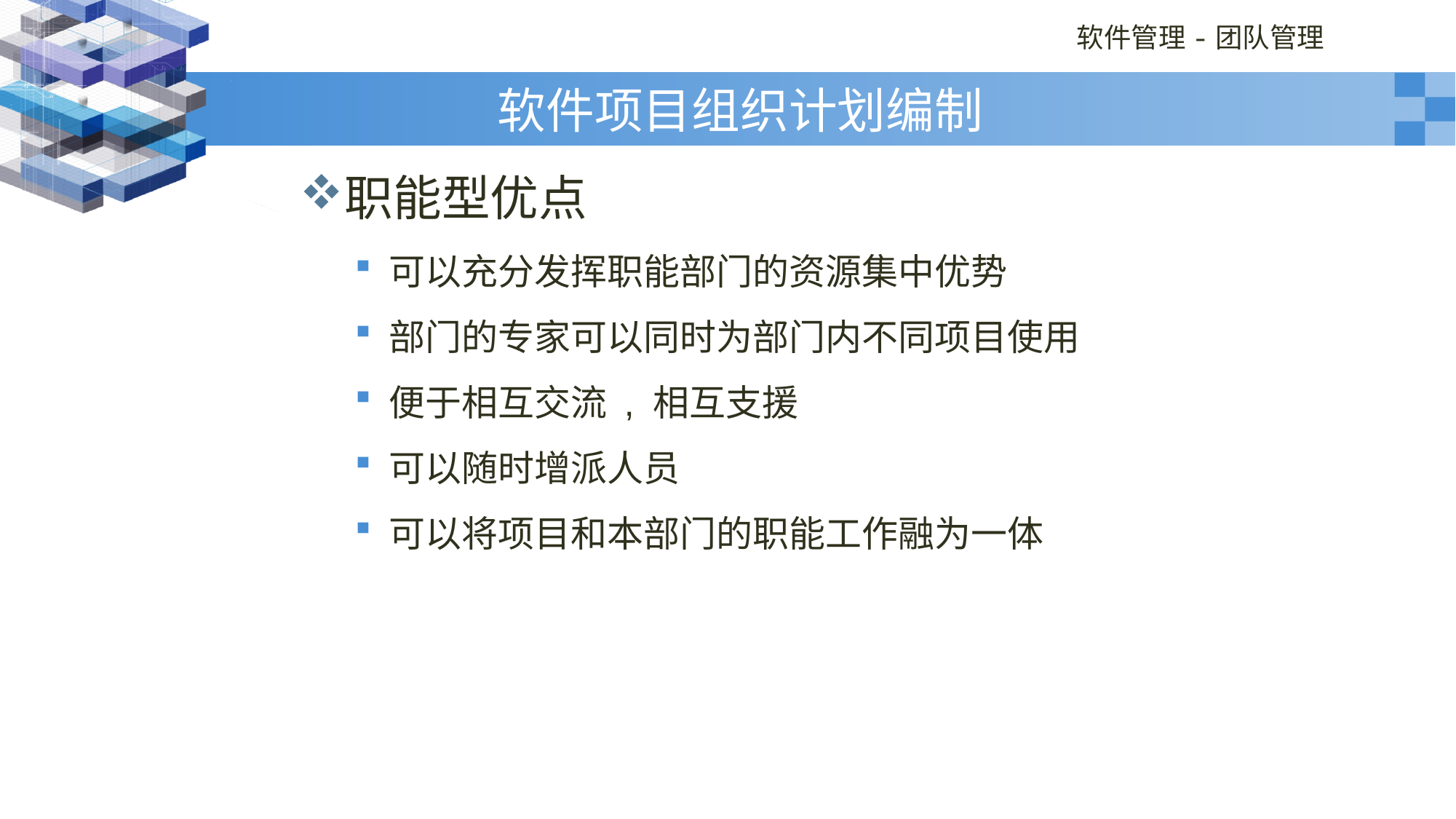

# 软件项目组织计划编制
职能型优点
可以充分发挥职能部门的资源集中优势
部门的专家可以同时为部门内不同项目使用
便于相互交流 , 相互支援
可以随时增派人员
可以将项目和本部门的职能工作融为一体